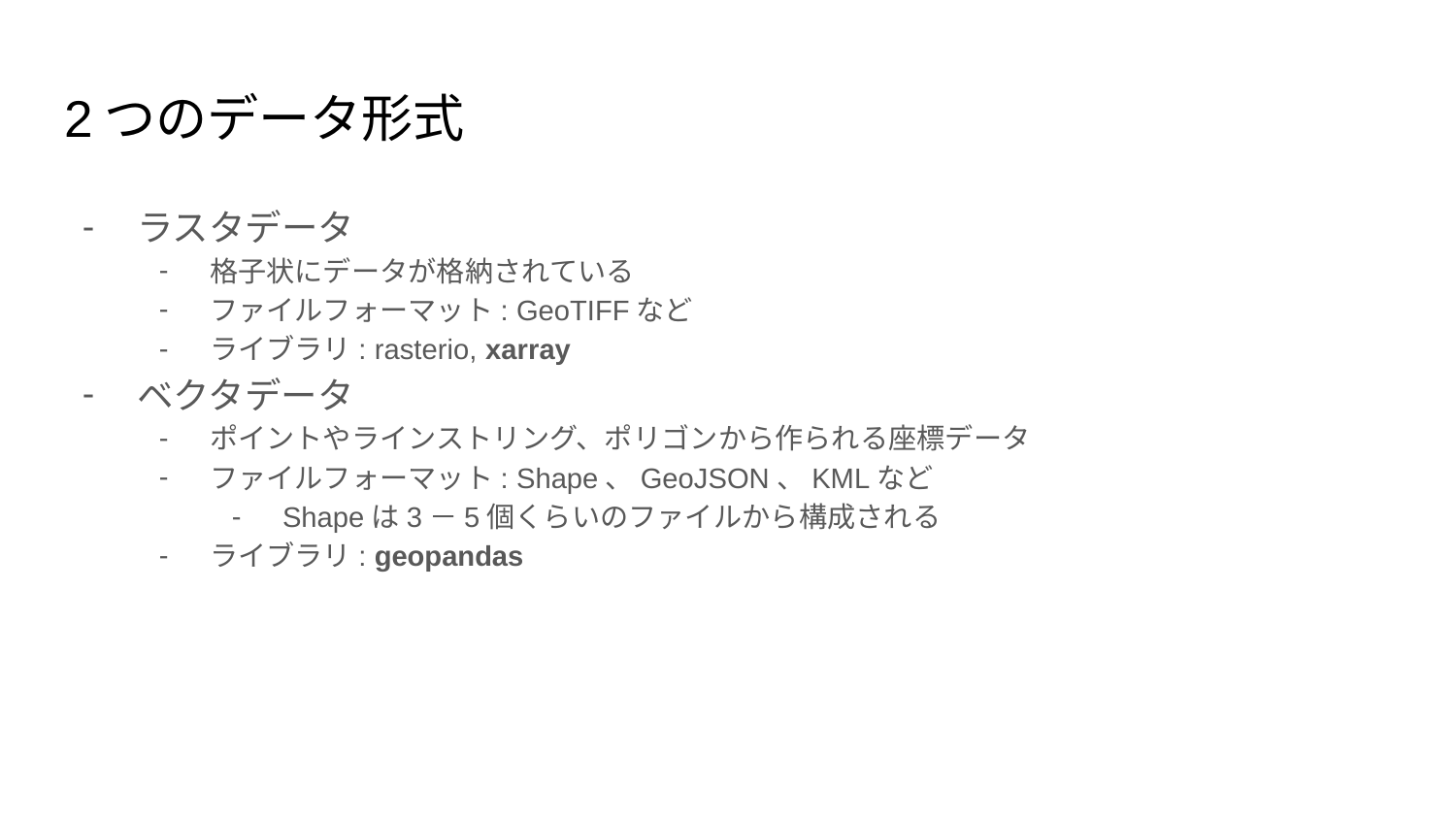

# 2つのデータ形式
ラスタデータ
格子状にデータが格納されている
ファイルフォーマット: GeoTIFFなど
ライブラリ: rasterio, xarray
ベクタデータ
ポイントやラインストリング、ポリゴンから作られる座標データ
ファイルフォーマット: Shape、GeoJSON、KMLなど
Shapeは3－5個くらいのファイルから構成される
ライブラリ: geopandas